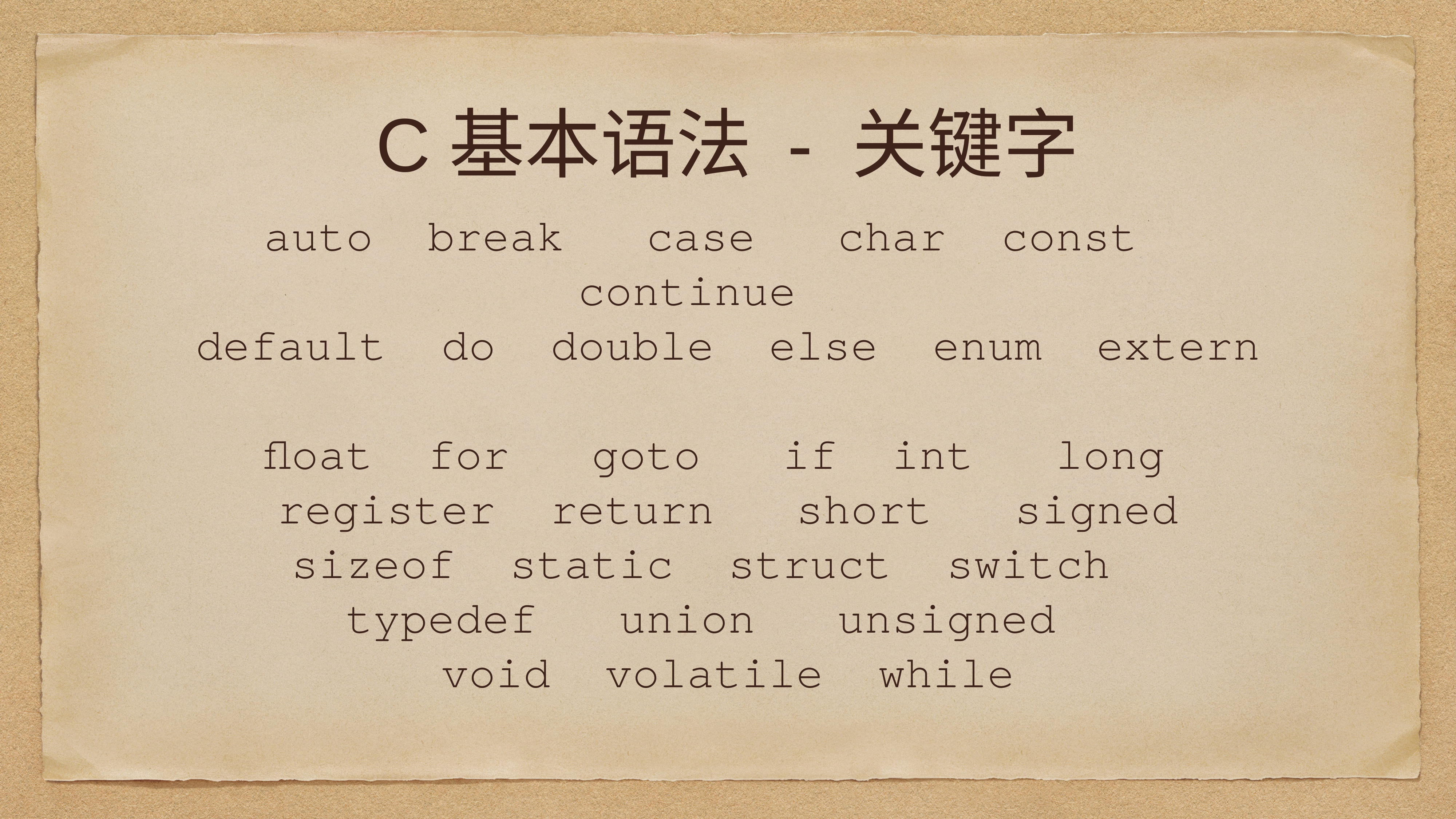

# C基本语法 - 关键字
auto  break 	case	 char  const	 continue
default  do  double	 else	 enum	 extern
float  for 	goto	 if  int	 long
register 	return	 short	 signed
sizeof	static  struct  switch
typedef 	union 	unsigned
void  volatile  while